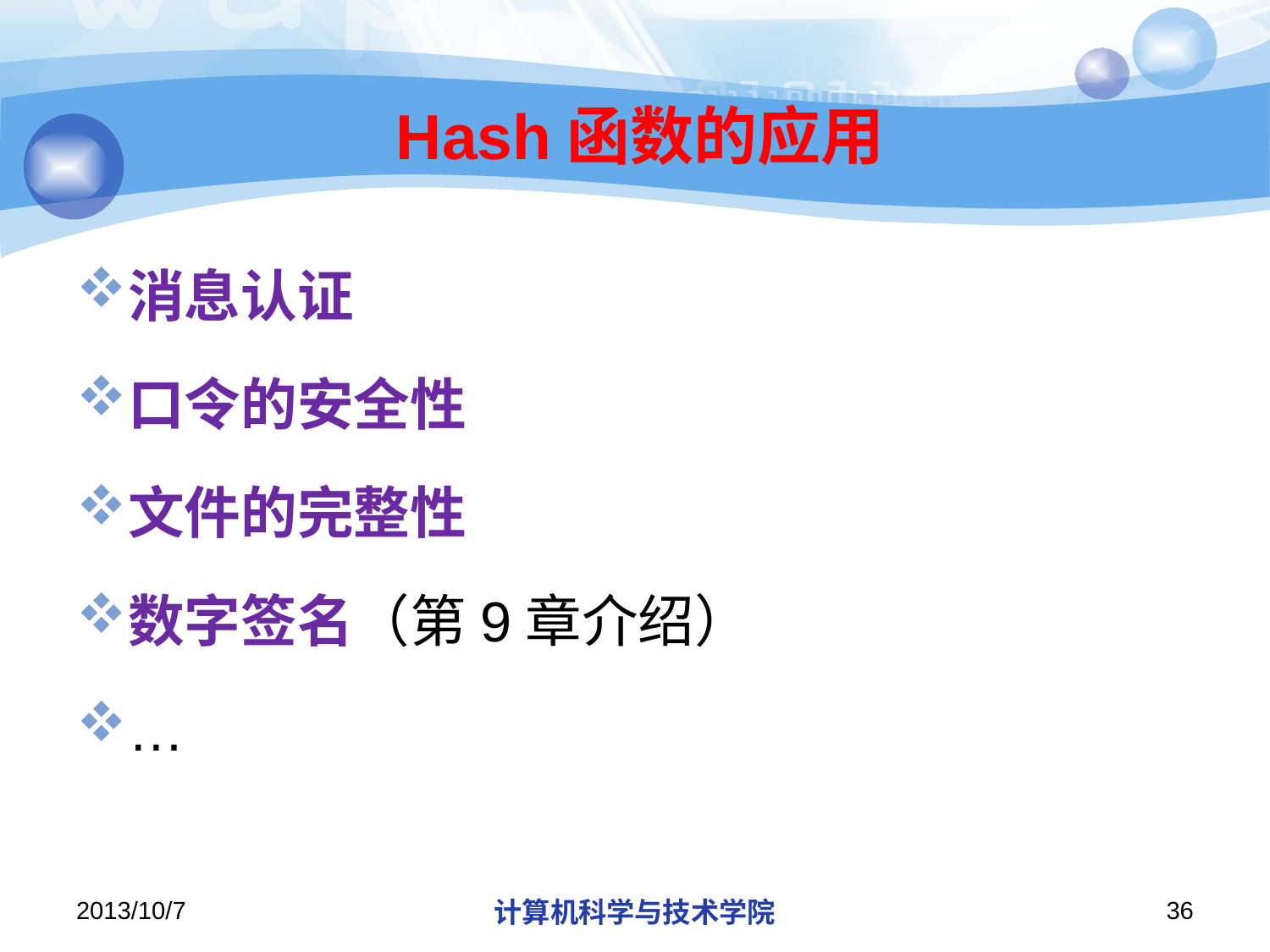

# Hash函数的应用
消息认证

口令的安全性

文件的完整性

数字签名（第9章介绍）

…
2013/10/7
计算机科学与技术学院
36